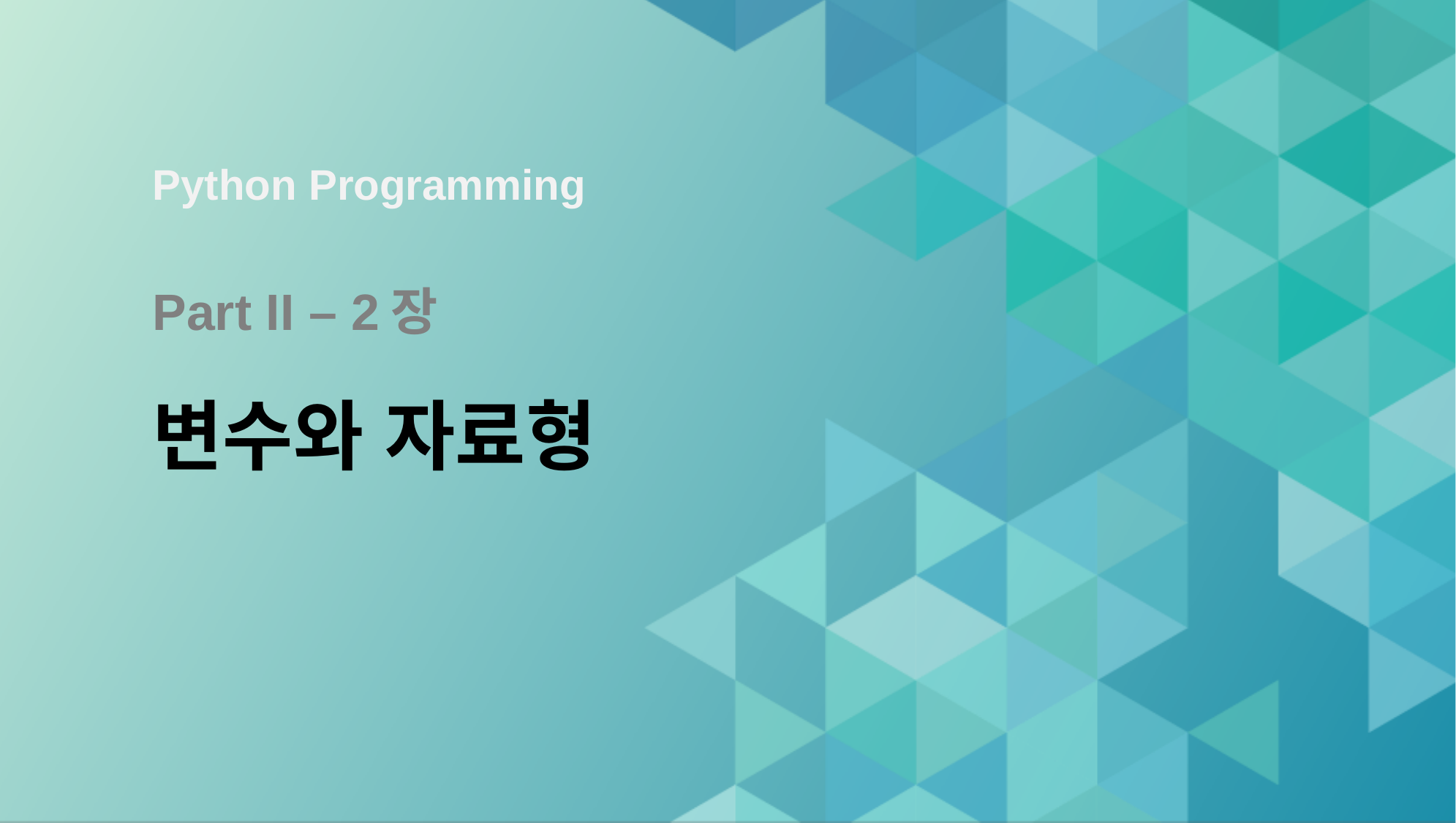

# Part II – 2장 변수와 자료형